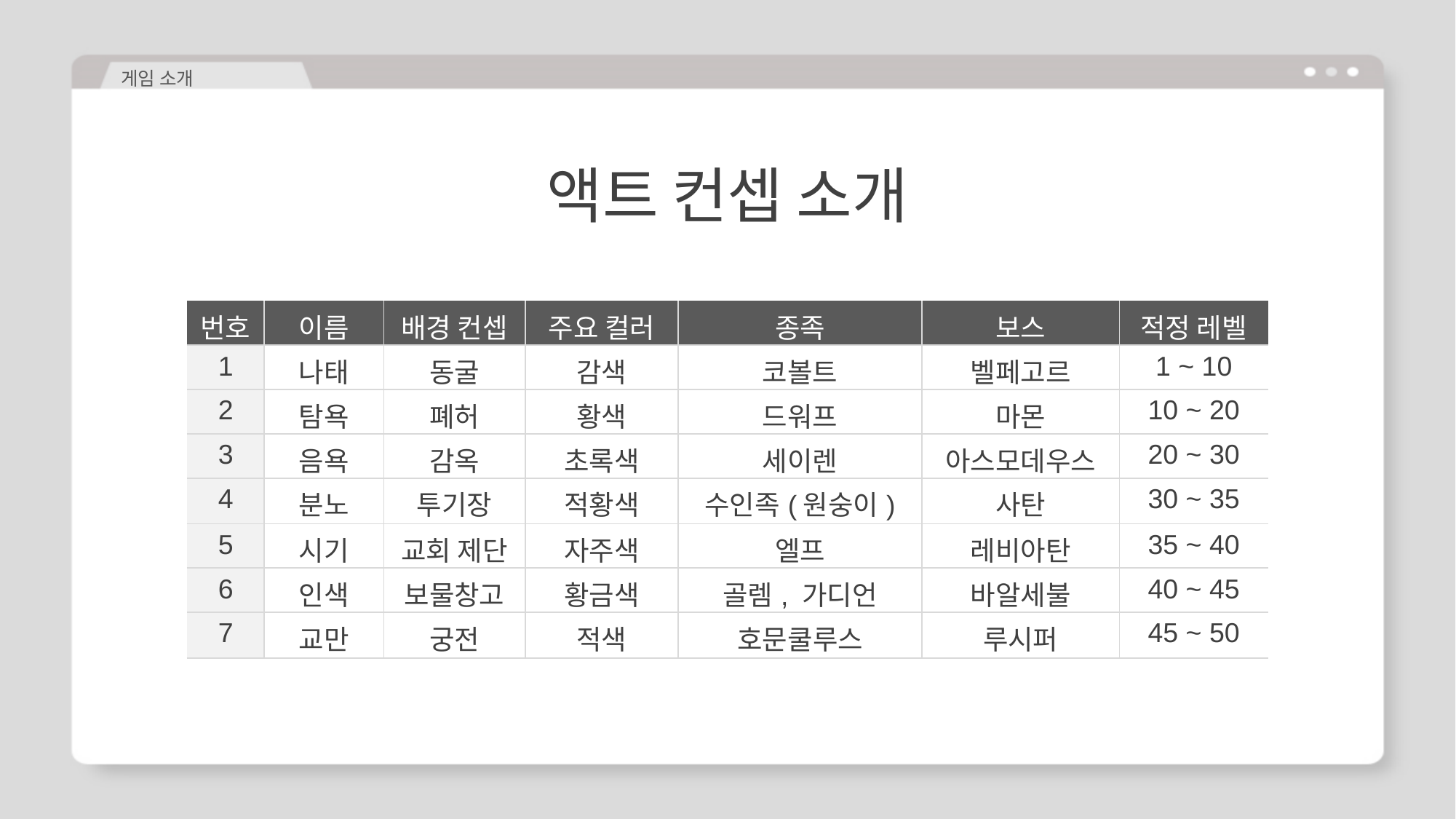

게임 소개
액트 컨셉 소개
| 번호 | 이름 | 배경 컨셉 | 주요 컬러 | 종족 | 보스 | 적정 레벨 |
| --- | --- | --- | --- | --- | --- | --- |
| 1 | 나태 | 동굴 | 감색 | 코볼트 | 벨페고르 | 1 ~ 10 |
| 2 | 탐욕 | 폐허 | 황색 | 드워프 | 마몬 | 10 ~ 20 |
| 3 | 음욕 | 감옥 | 초록색 | 세이렌 | 아스모데우스 | 20 ~ 30 |
| 4 | 분노 | 투기장 | 적황색 | 수인족(원숭이) | 사탄 | 30 ~ 35 |
| 5 | 시기 | 교회 제단 | 자주색 | 엘프 | 레비아탄 | 35 ~ 40 |
| 6 | 인색 | 보물창고 | 황금색 | 골렘, 가디언 | 바알세불 | 40 ~ 45 |
| 7 | 교만 | 궁전 | 적색 | 호문쿨루스 | 루시퍼 | 45 ~ 50 |